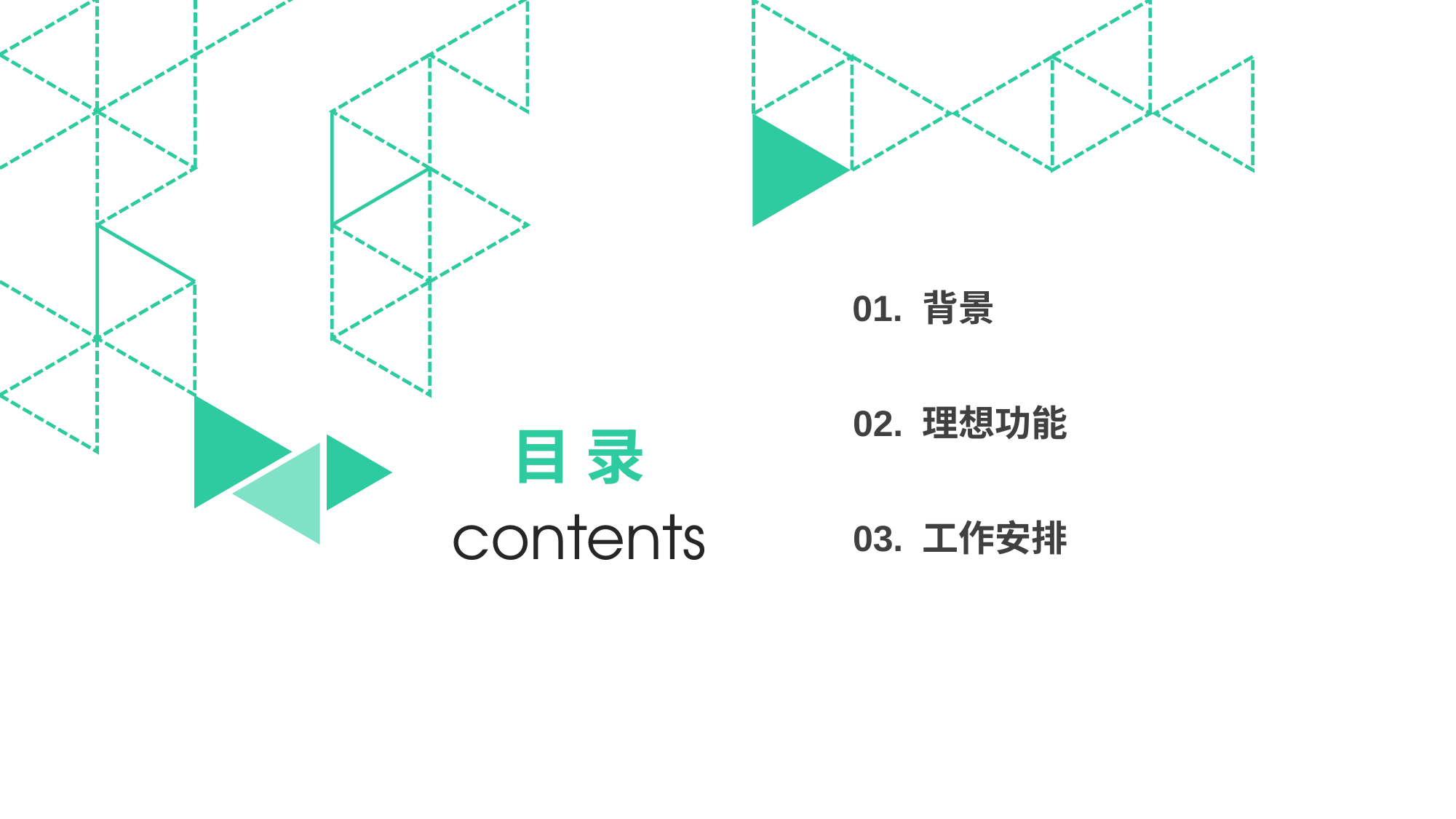

01. 背景

02. 理想功能

目 录
contents

03. 工作安排